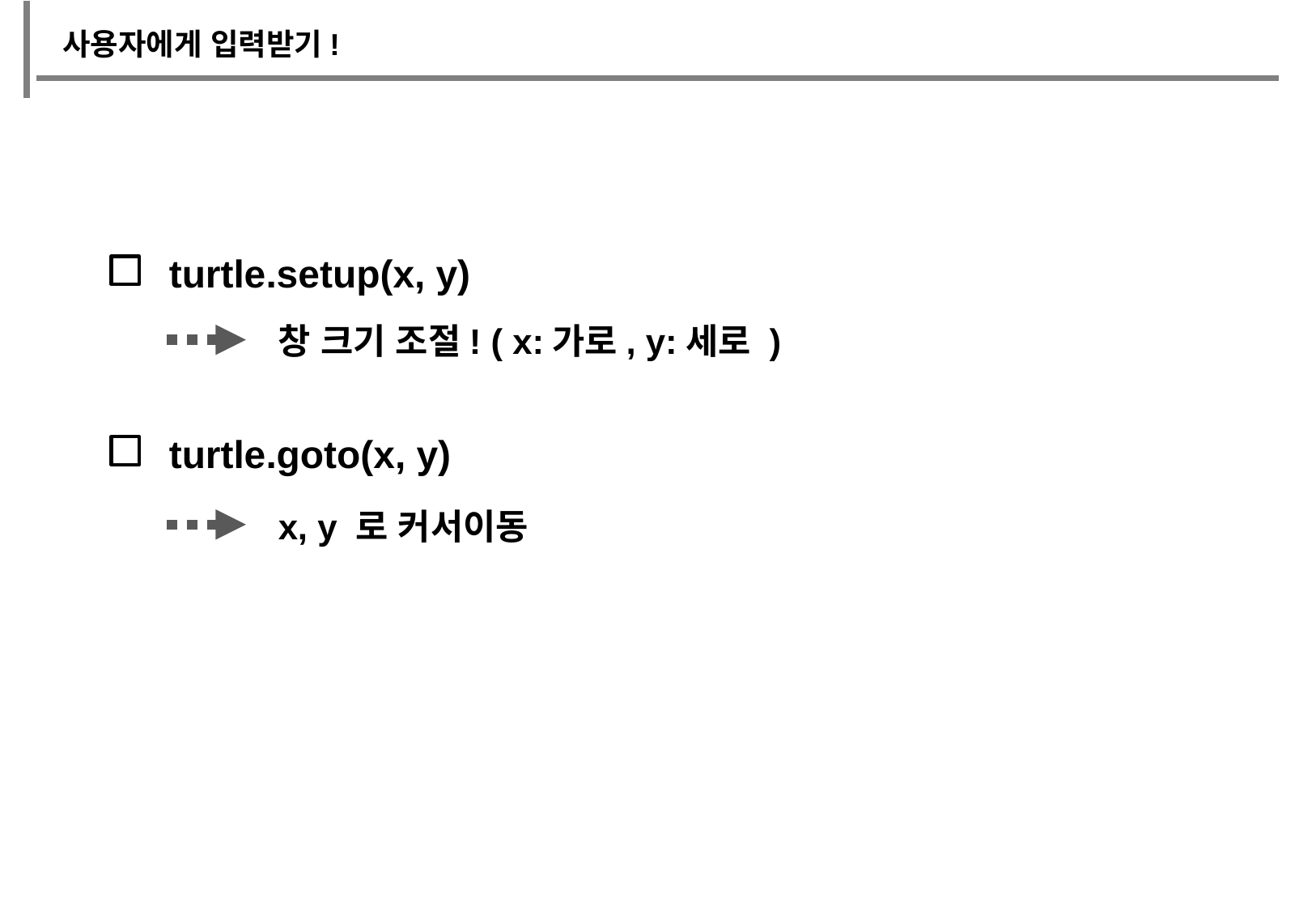

사용자에게 입력받기!

turtle.setup(x, y)

창 크기 조절! ( x:가로, y:세로 )
turtle.goto(x, y)

x, y 로 커서이동